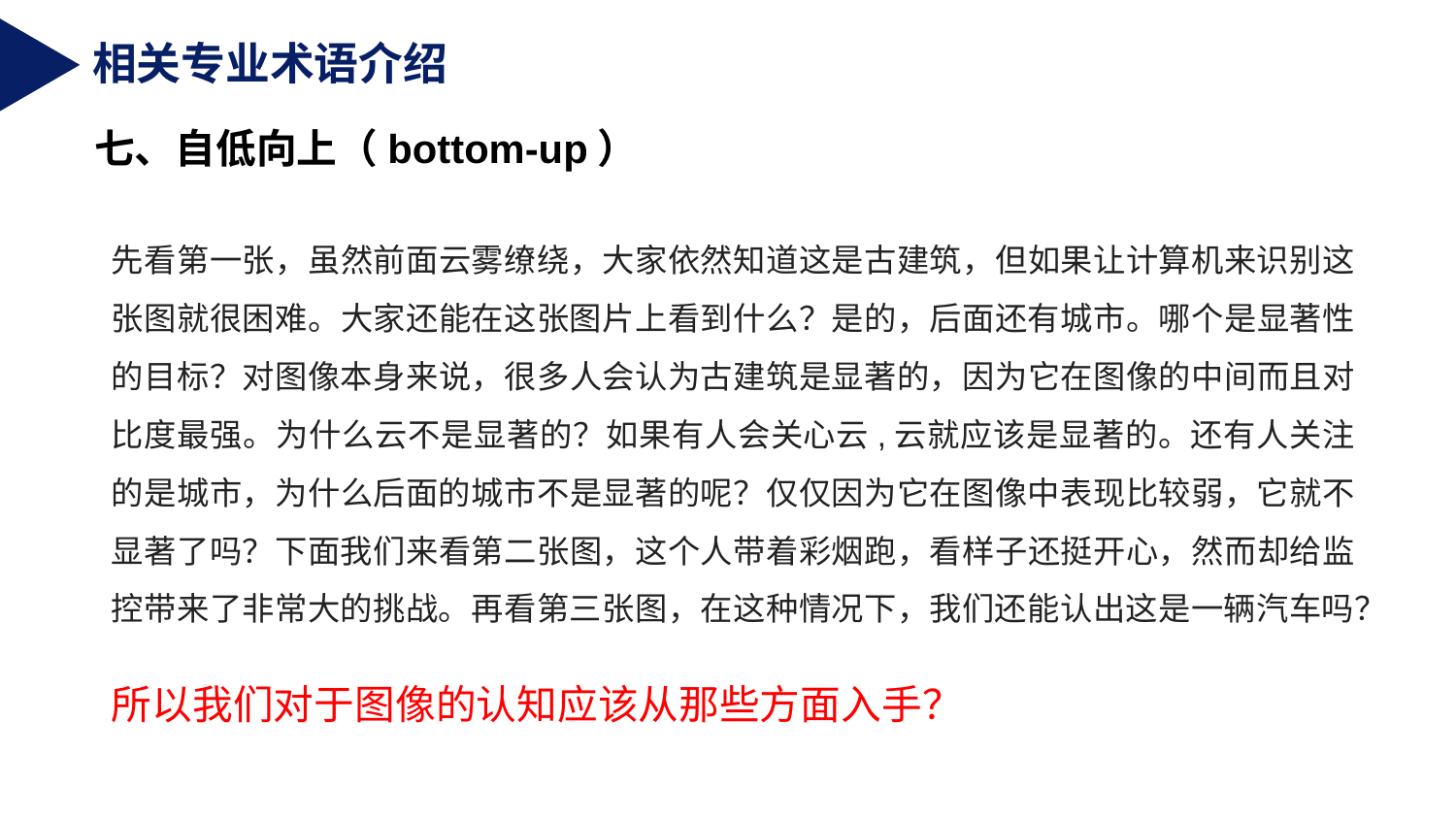

相关专业术语介绍
七、自低向上（bottom-up）

先看第一张，虽然前面云雾缭绕，大家依然知道这是古建筑，但如果让计算机来识别这张图就很困难。大家还能在这张图片上看到什么？是的，后面还有城市。哪个是显著性的目标？对图像本身来说，很多人会认为古建筑是显著的，因为它在图像的中间而且对比度最强。为什么云不是显著的？如果有人会关心云,云就应该是显著的。还有人关注的是城市，为什么后面的城市不是显著的呢？仅仅因为它在图像中表现比较弱，它就不显著了吗？下面我们来看第二张图，这个人带着彩烟跑，看样子还挺开心，然而却给监控带来了非常大的挑战。再看第三张图，在这种情况下，我们还能认出这是一辆汽车吗？

所以我们对于图像的认知应该从那些方面入手？